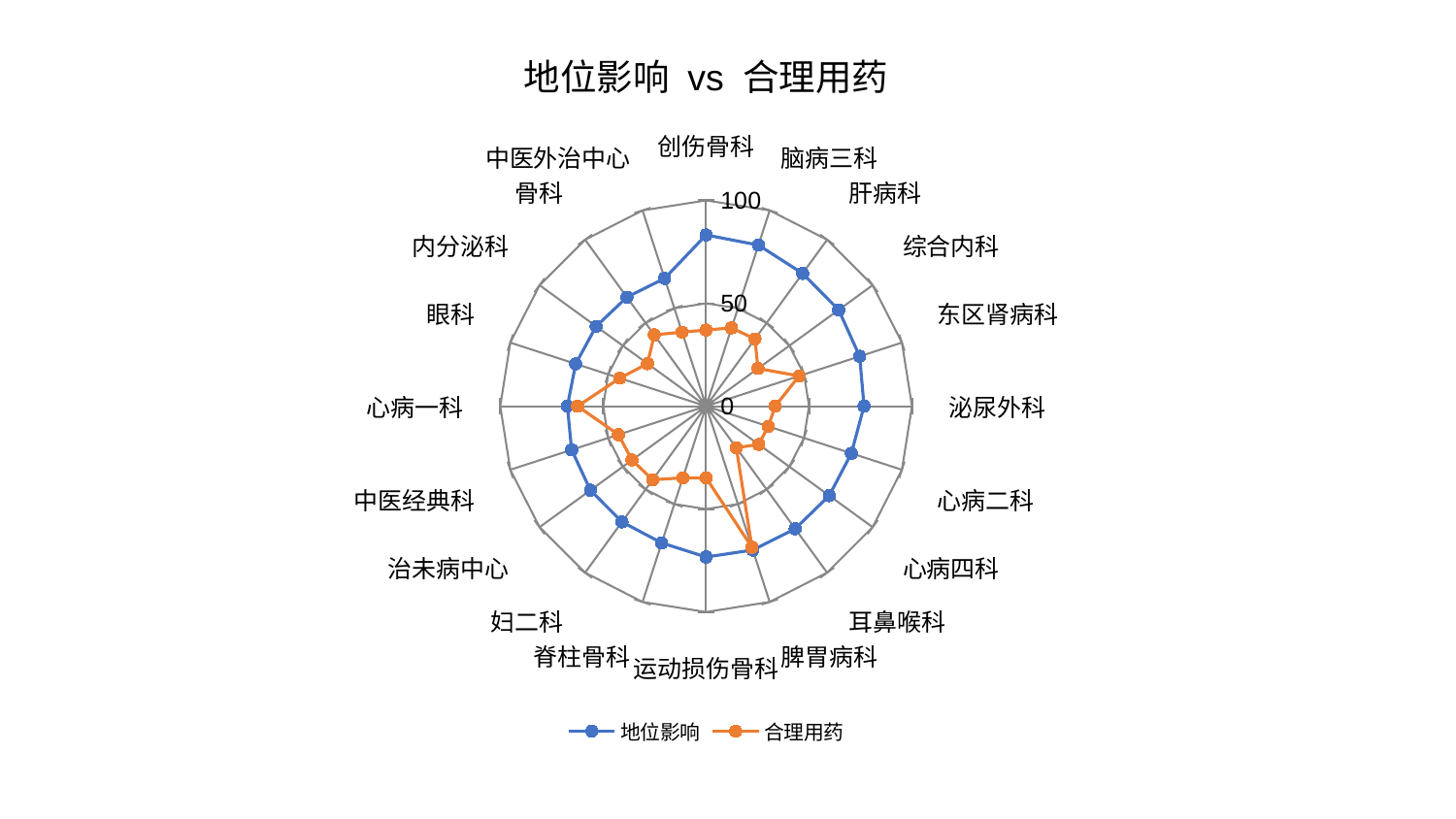

### Chart: 地位影响 vs 合理用药

| Category | 地位影响 | 合理用药 |
|---|---|---|
| 创伤骨科 | 83.21189990580868 | 37.0195354746052 |
| 脑病三科 | 82.30289378865035 | 40.006676369589364 |
| 肝病科 | 79.74504373065048 | 40.37850079762628 |
| 综合内科 | 79.6035475756267 | 31.16647959314871 |
| 东区肾病科 | 78.42923977099908 | 47.50495125680881 |
| 泌尿外科 | 76.70873309524377 | 33.59532316245014 |
| 心病二科 | 74.20422487763614 | 31.749075125140624 |
| 心病四科 | 73.93945752245568 | 31.59945847145676 |
| 耳鼻喉科 | 73.61917967211107 | 24.976137172352914 |
| 脾胃病科 | 73.48620757360807 | 72.12003302456904 |
| 运动损伤骨科 | 73.27462354651638 | 34.88531934895933 |
| 脊柱骨科 | 69.85749512689549 | 36.611032333440676 |
| 妇二科 | 69.52896617677325 | 44.19515957475296 |
| 治未病中心 | 69.4596934366743 | 44.510998986095004 |
| 中医经典科 | 68.680169804141 | 44.77565332401452 |
| 心病一科 | 67.37608292896364 | 62.441198128169255 |
| 眼科 | 66.59927234486295 | 44.06127805010559 |
| 内分泌科 | 66.01889464093341 | 35.16930129190878 |
| 骨科 | 65.47691933310065 | 42.85558865351925 |
| 中医外治中心 | 65.27776211080493 | 37.82063850220491 |
99